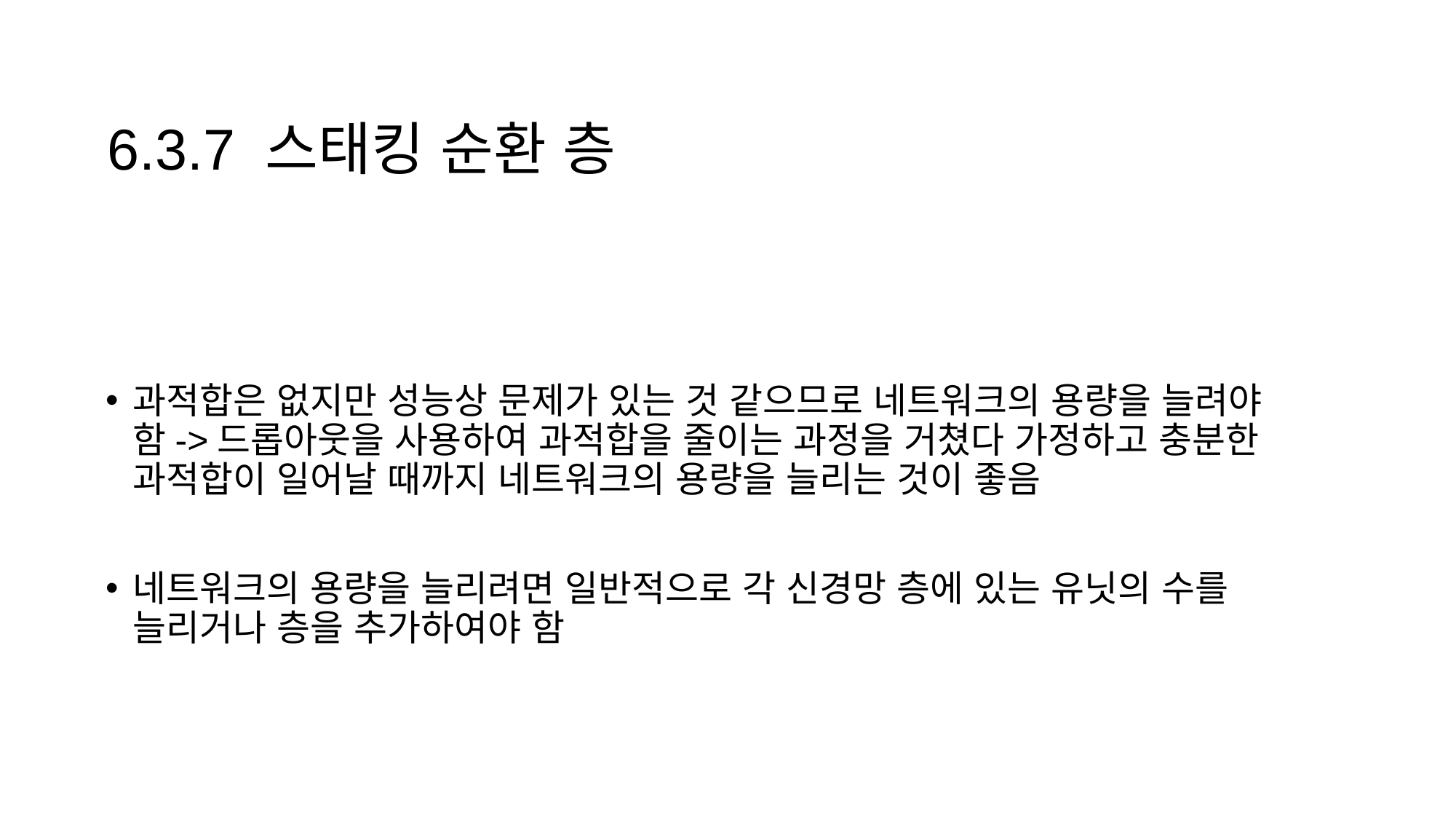

# 6.3.7 스태킹 순환 층
과적합은 없지만 성능상 문제가 있는 것 같으므로 네트워크의 용량을 늘려야 함->드롭아웃을 사용하여 과적합을 줄이는 과정을 거쳤다 가정하고 충분한 과적합이 일어날 때까지 네트워크의 용량을 늘리는 것이 좋음

네트워크의 용량을 늘리려면 일반적으로 각 신경망 층에 있는 유닛의 수를 늘리거나 층을 추가하여야 함